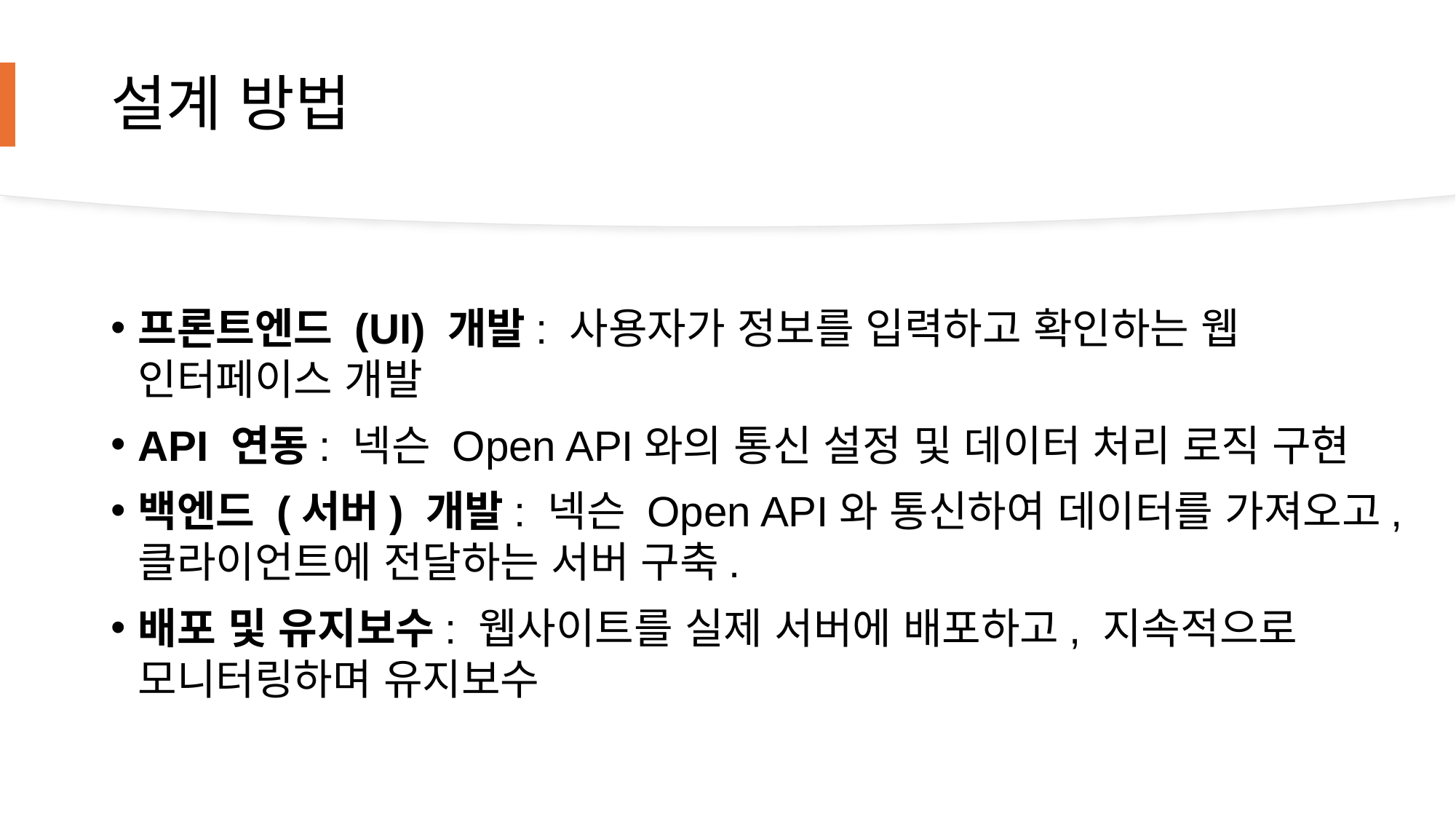

# 설계 방법

프론트엔드 (UI) 개발: 사용자가 정보를 입력하고 확인하는 웹 인터페이스 개발
API 연동: 넥슨 Open API와의 통신 설정 및 데이터 처리 로직 구현
백엔드 (서버) 개발: 넥슨 Open API와 통신하여 데이터를 가져오고, 클라이언트에 전달하는 서버 구축.
배포 및 유지보수: 웹사이트를 실제 서버에 배포하고, 지속적으로 모니터링하며 유지보수